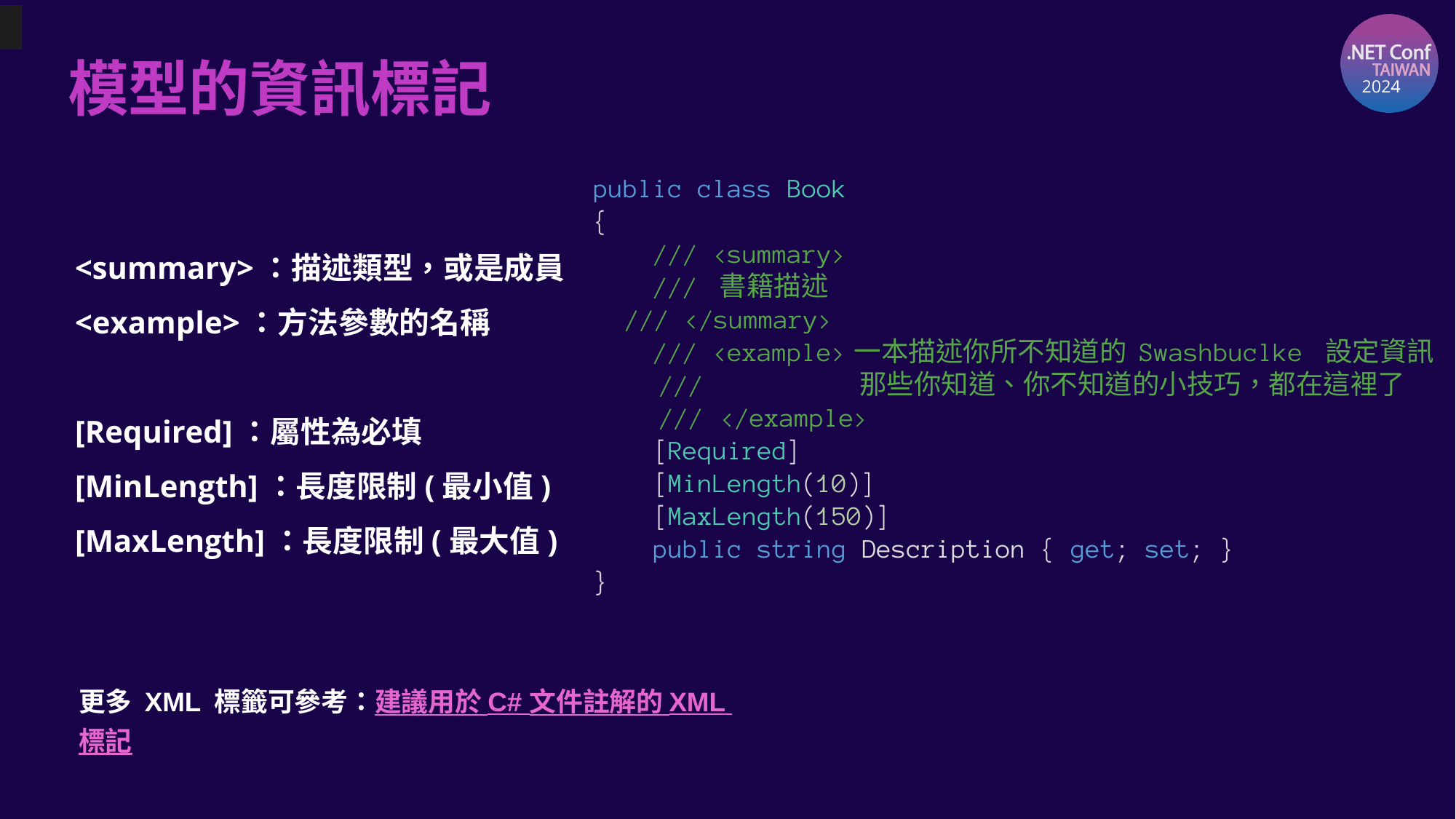

# 模型的資訊標記
public class Book
{
    /// <summary>
    /// 書籍描述
    /// </summary>
    /// <example>一本描述你所不知道的 Swashbuclke 設定資訊
    ///          那些你知道、你不知道的小技巧，都在這裡了
    /// </example>
    [Required]
    [MinLength(10)]
    [MaxLength(150)]
    public string Description { get; set; }
}

<summary>：描述類型，或是成員
<example>：方法參數的名稱

[Required]：屬性為必填
[MinLength]：長度限制(最小值)
[MaxLength]：長度限制(最大值)
更多 XML 標籤可參考：建議用於 C# 文件註解的 XML 標記